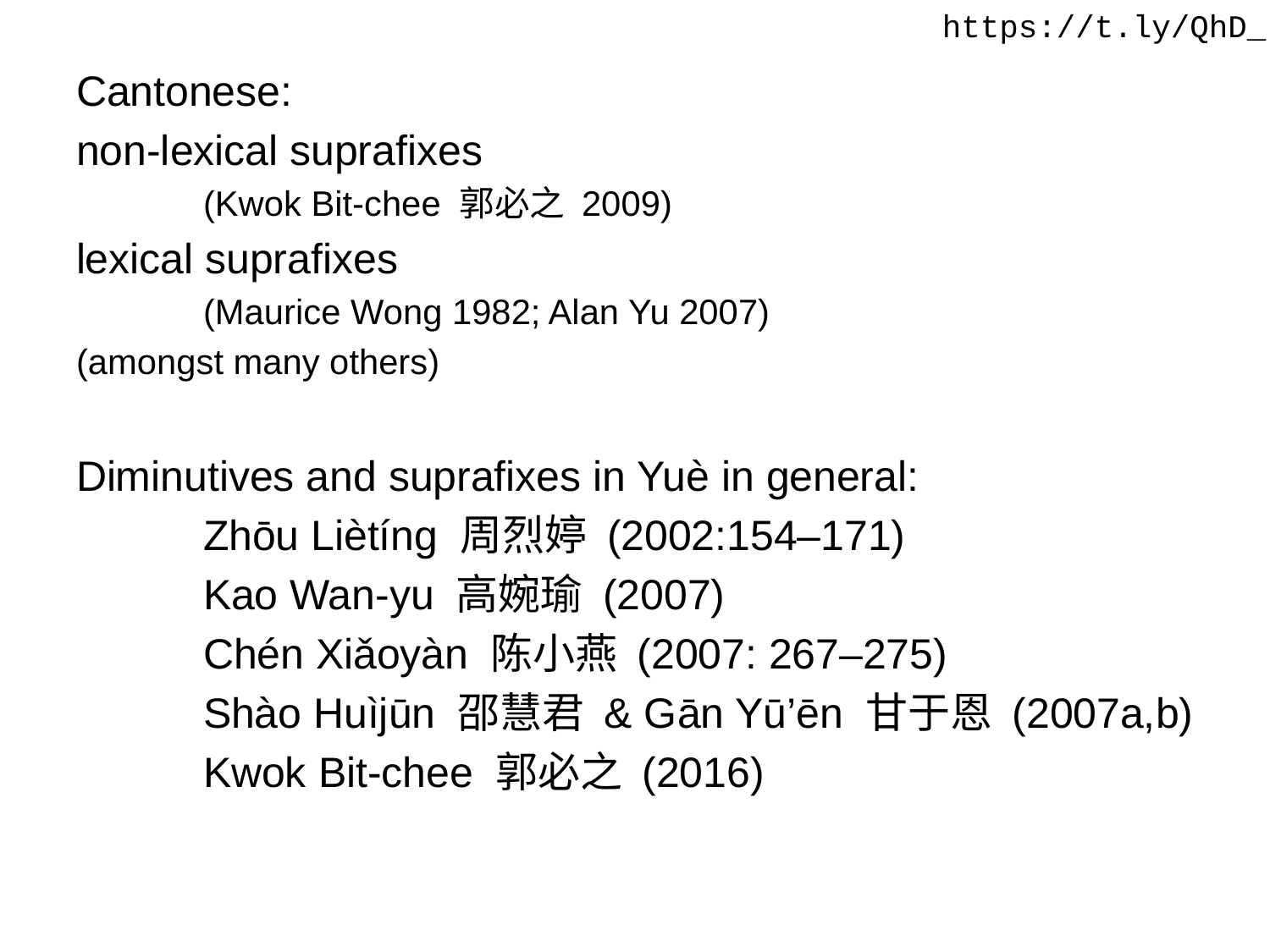

https://t.ly/QhD_
Cantonese:
non-lexical suprafixes
	(Kwok Bit-chee 郭必之 2009)
lexical suprafixes
	(Maurice Wong 1982; Alan Yu 2007)
(amongst many others)

Diminutives and suprafixes in Yuè in general:
	Zhōu Liètíng 周烈婷 (2002:154–171)
	Kao Wan-yu 高婉瑜 (2007)
	Chén Xiǎoyàn 陈小燕 (2007: 267–275)
	Shào Huìjūn 邵慧君 & Gān Yū’ēn 甘于恩 (2007a,b)
	Kwok Bit-chee 郭必之 (2016)